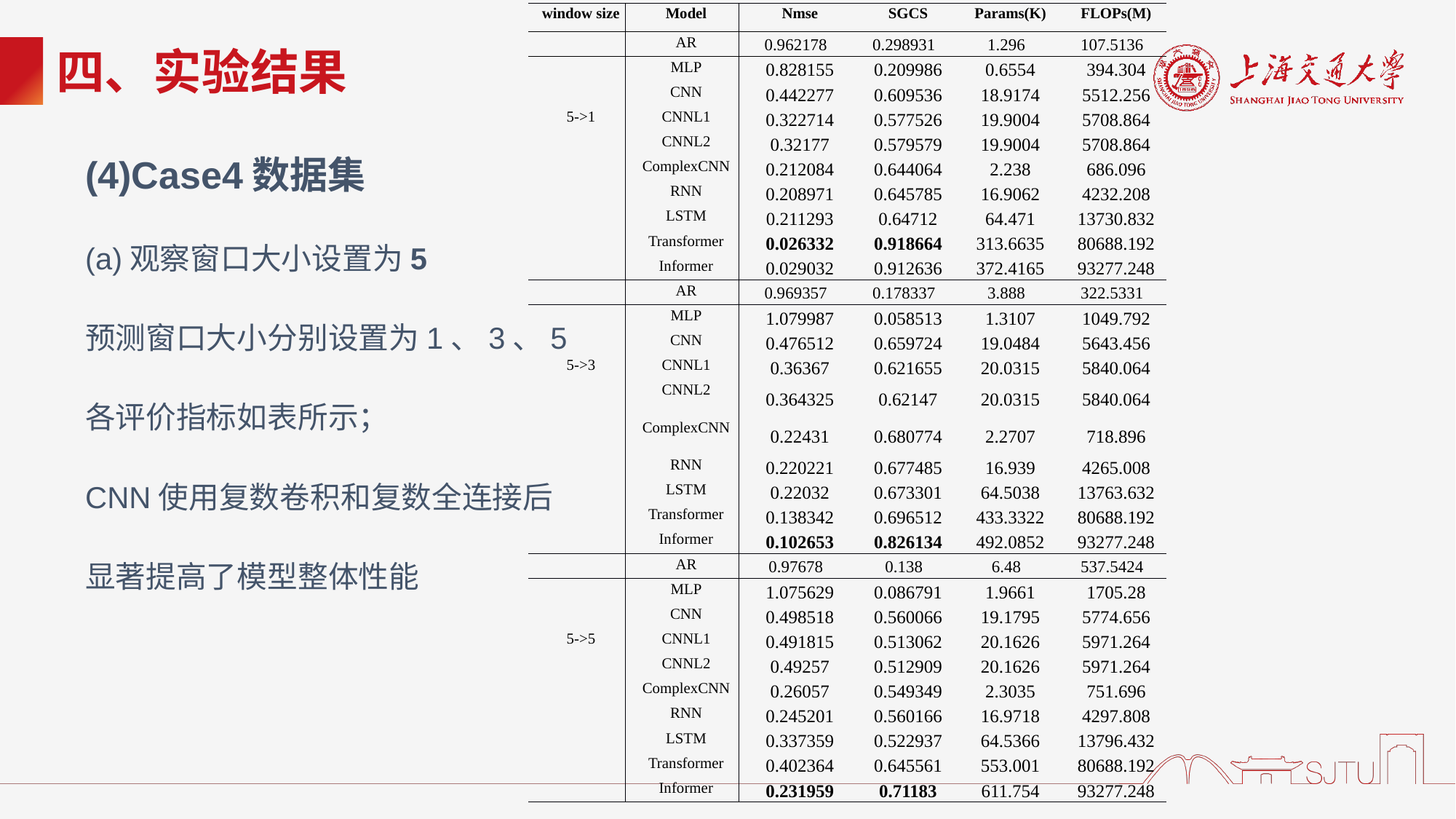

| window size | Model | Nmse | SGCS | Params(K) | FLOPs(M) |
| --- | --- | --- | --- | --- | --- |
|  | AR | 0.962178 | 0.298931 | 1.296 | 107.5136 |
|  | MLP | 0.828155 | 0.209986 | 0.6554 | 394.304 |
|  | CNN | 0.442277 | 0.609536 | 18.9174 | 5512.256 |
| 5->1 | CNNL1 | 0.322714 | 0.577526 | 19.9004 | 5708.864 |
|  | CNNL2 | 0.32177 | 0.579579 | 19.9004 | 5708.864 |
|  | ComplexCNN | 0.212084 | 0.644064 | 2.238 | 686.096 |
|  | RNN | 0.208971 | 0.645785 | 16.9062 | 4232.208 |
|  | LSTM | 0.211293 | 0.64712 | 64.471 | 13730.832 |
|  | Transformer | 0.026332 | 0.918664 | 313.6635 | 80688.192 |
|  | Informer | 0.029032 | 0.912636 | 372.4165 | 93277.248 |
|  | AR | 0.969357 | 0.178337 | 3.888 | 322.5331 |
|  | MLP | 1.079987 | 0.058513 | 1.3107 | 1049.792 |
|  | CNN | 0.476512 | 0.659724 | 19.0484 | 5643.456 |
| 5->3 | CNNL1 | 0.36367 | 0.621655 | 20.0315 | 5840.064 |
|  | CNNL2 | 0.364325 | 0.62147 | 20.0315 | 5840.064 |
|  | ComplexCNN | 0.22431 | 0.680774 | 2.2707 | 718.896 |
|  | RNN | 0.220221 | 0.677485 | 16.939 | 4265.008 |
|  | LSTM | 0.22032 | 0.673301 | 64.5038 | 13763.632 |
|  | Transformer | 0.138342 | 0.696512 | 433.3322 | 80688.192 |
|  | Informer | 0.102653 | 0.826134 | 492.0852 | 93277.248 |
|  | AR | 0.97678 | 0.138 | 6.48 | 537.5424 |
|  | MLP | 1.075629 | 0.086791 | 1.9661 | 1705.28 |
|  | CNN | 0.498518 | 0.560066 | 19.1795 | 5774.656 |
| 5->5 | CNNL1 | 0.491815 | 0.513062 | 20.1626 | 5971.264 |
|  | CNNL2 | 0.49257 | 0.512909 | 20.1626 | 5971.264 |
|  | ComplexCNN | 0.26057 | 0.549349 | 2.3035 | 751.696 |
|  | RNN | 0.245201 | 0.560166 | 16.9718 | 4297.808 |
|  | LSTM | 0.337359 | 0.522937 | 64.5366 | 13796.432 |
|  | Transformer | 0.402364 | 0.645561 | 553.001 | 80688.192 |
|  | Informer | 0.231959 | 0.71183 | 611.754 | 93277.248 |
# 四、实验结果
(4)Case4数据集
(a)观察窗口大小设置为5
预测窗口大小分别设置为1、3、5
各评价指标如表所示；
CNN使用复数卷积和复数全连接后
显著提高了模型整体性能